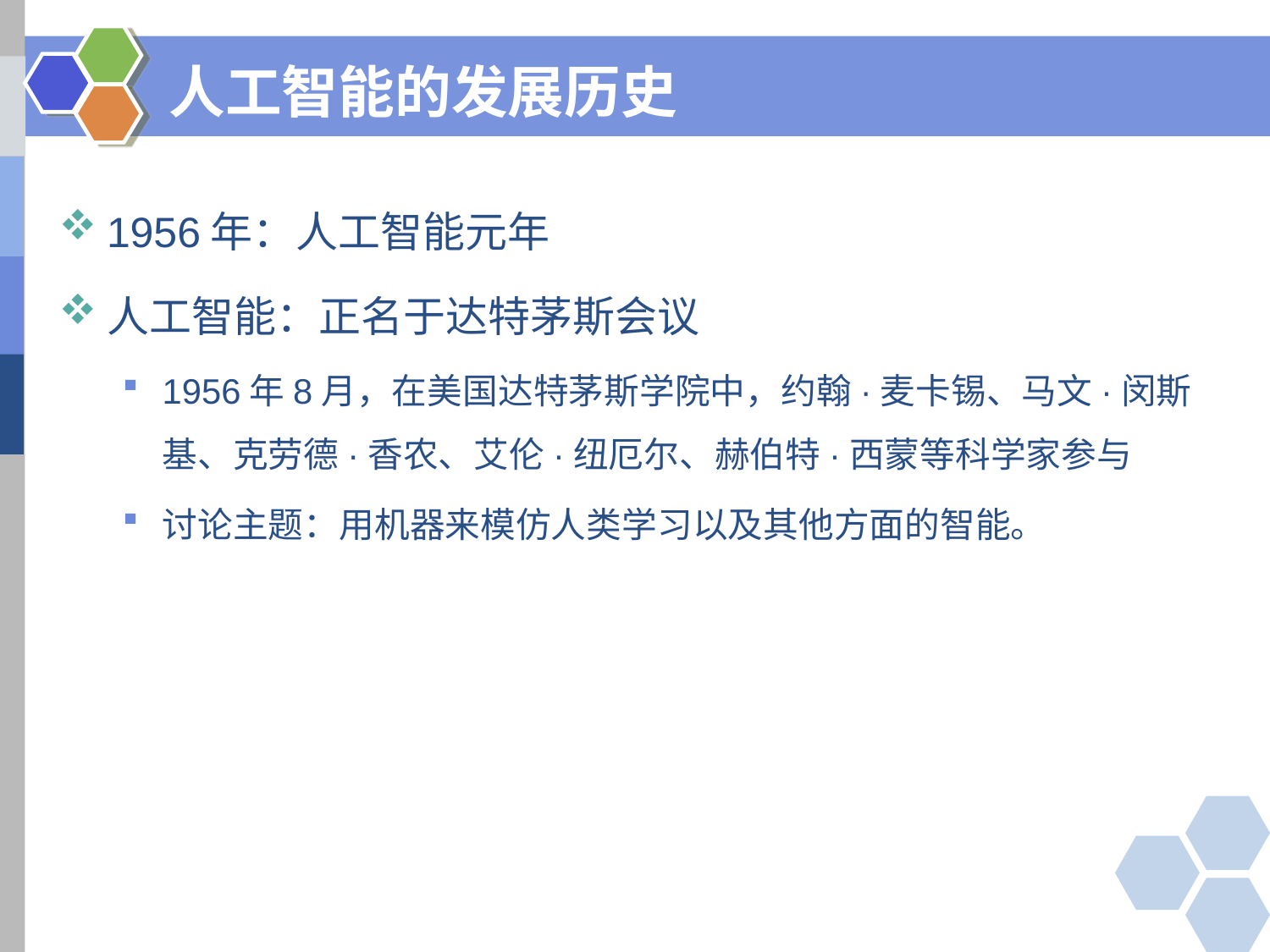

# 人工智能的发展历史
1956年：人工智能元年
人工智能：正名于达特茅斯会议
1956年8月，在美国达特茅斯学院中，约翰·麦卡锡、马文·闵斯基、克劳德·香农、艾伦·纽厄尔、赫伯特·西蒙等科学家参与
讨论主题：用机器来模仿人类学习以及其他方面的智能。